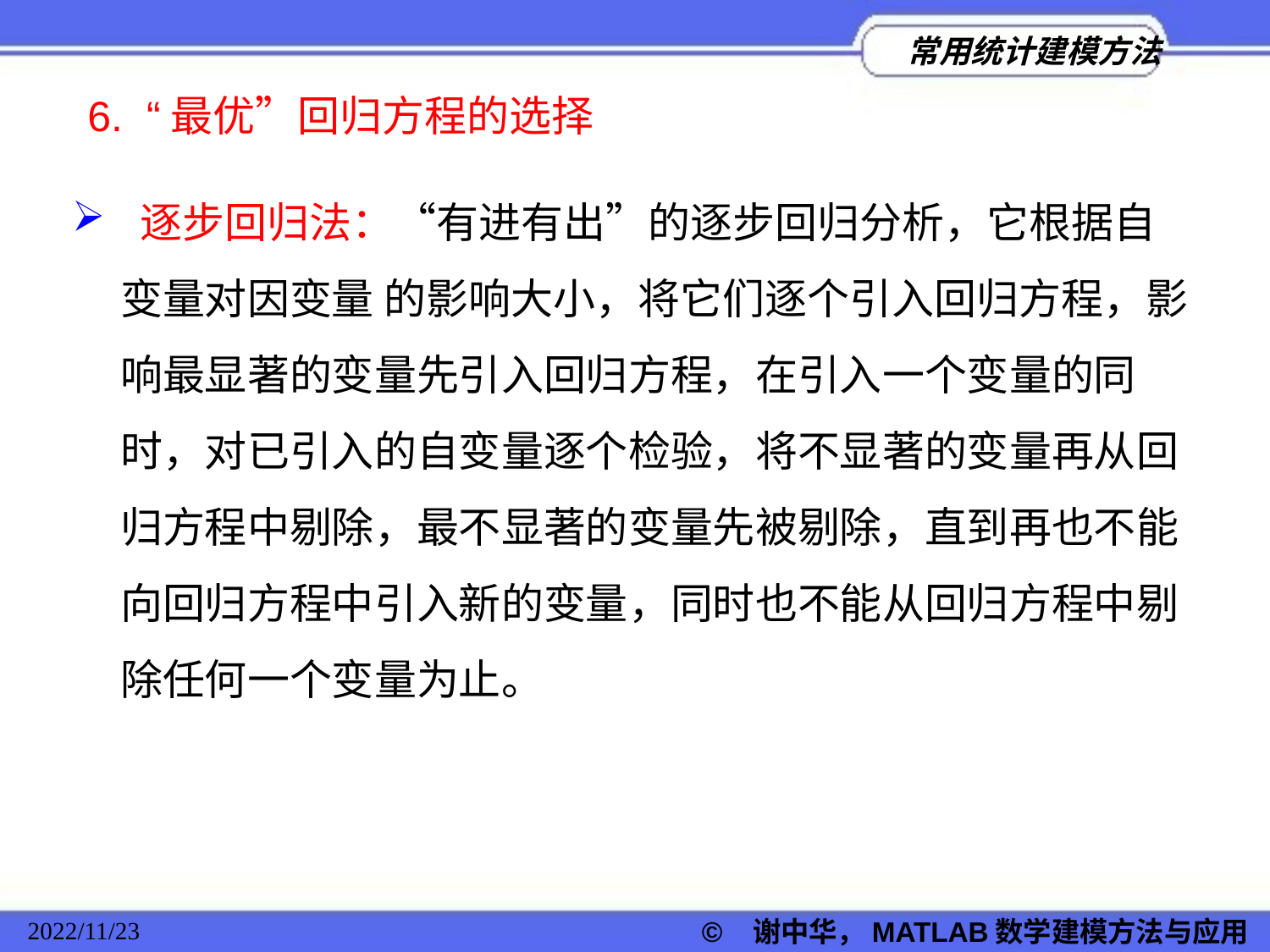

6.  “最优”回归方程的选择
 逐步回归法：“有进有出”的逐步回归分析，它根据自变量对因变量 的影响大小，将它们逐个引入回归方程，影响最显著的变量先引入回归方程，在引入一个变量的同时，对已引入的自变量逐个检验，将不显著的变量再从回归方程中剔除，最不显著的变量先被剔除，直到再也不能向回归方程中引入新的变量，同时也不能从回归方程中剔除任何一个变量为止。
©   谢中华，MATLAB数学建模方法与应用
2022/11/23